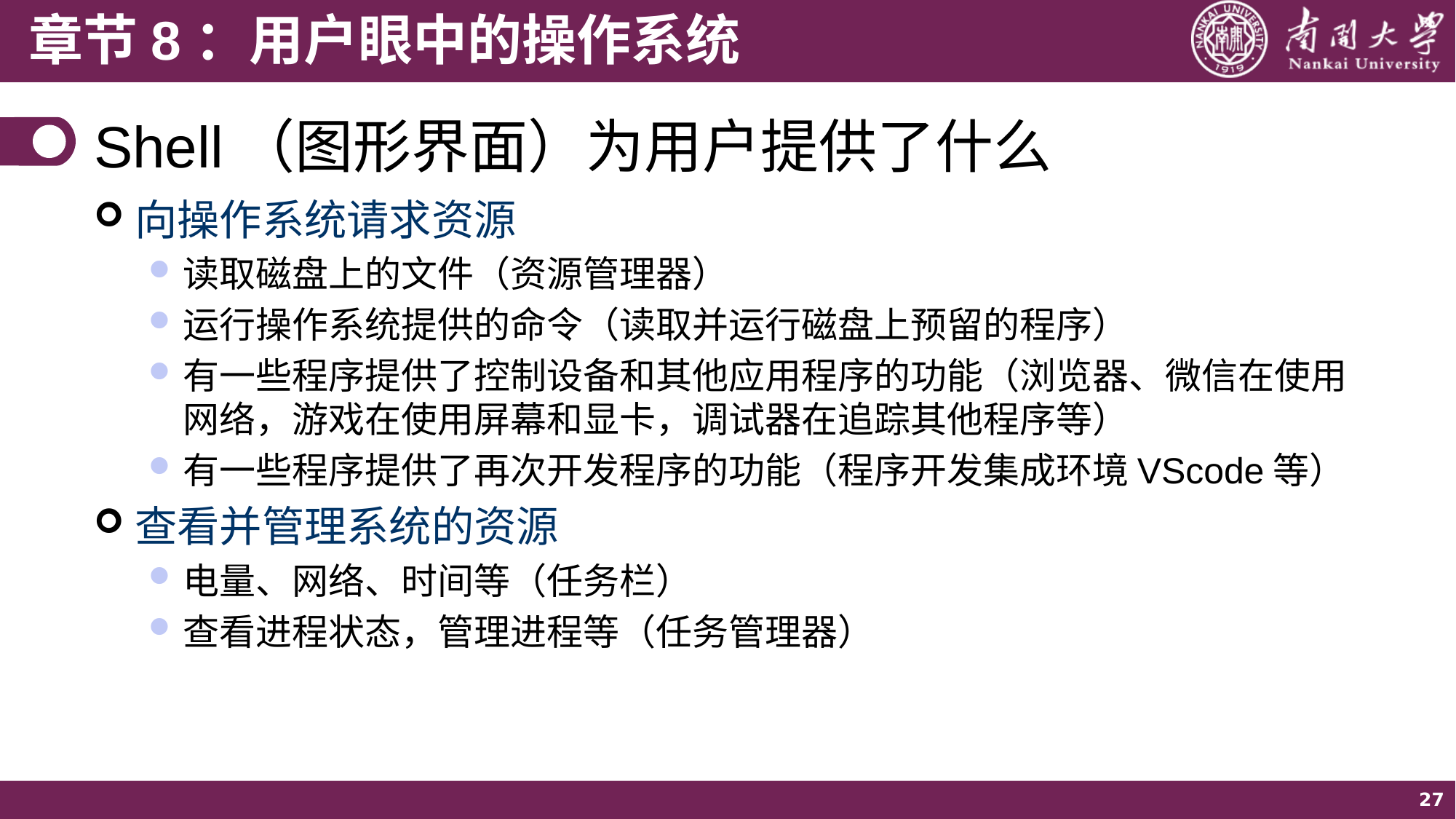

# Shell（图形界面）为用户提供了什么
向操作系统请求资源
读取磁盘上的文件（资源管理器）
运行操作系统提供的命令（读取并运行磁盘上预留的程序）
有一些程序提供了控制设备和其他应用程序的功能（浏览器、微信在使用网络，游戏在使用屏幕和显卡，调试器在追踪其他程序等）
有一些程序提供了再次开发程序的功能（程序开发集成环境VScode等）
查看并管理系统的资源
电量、网络、时间等（任务栏）
查看进程状态，管理进程等（任务管理器）
27